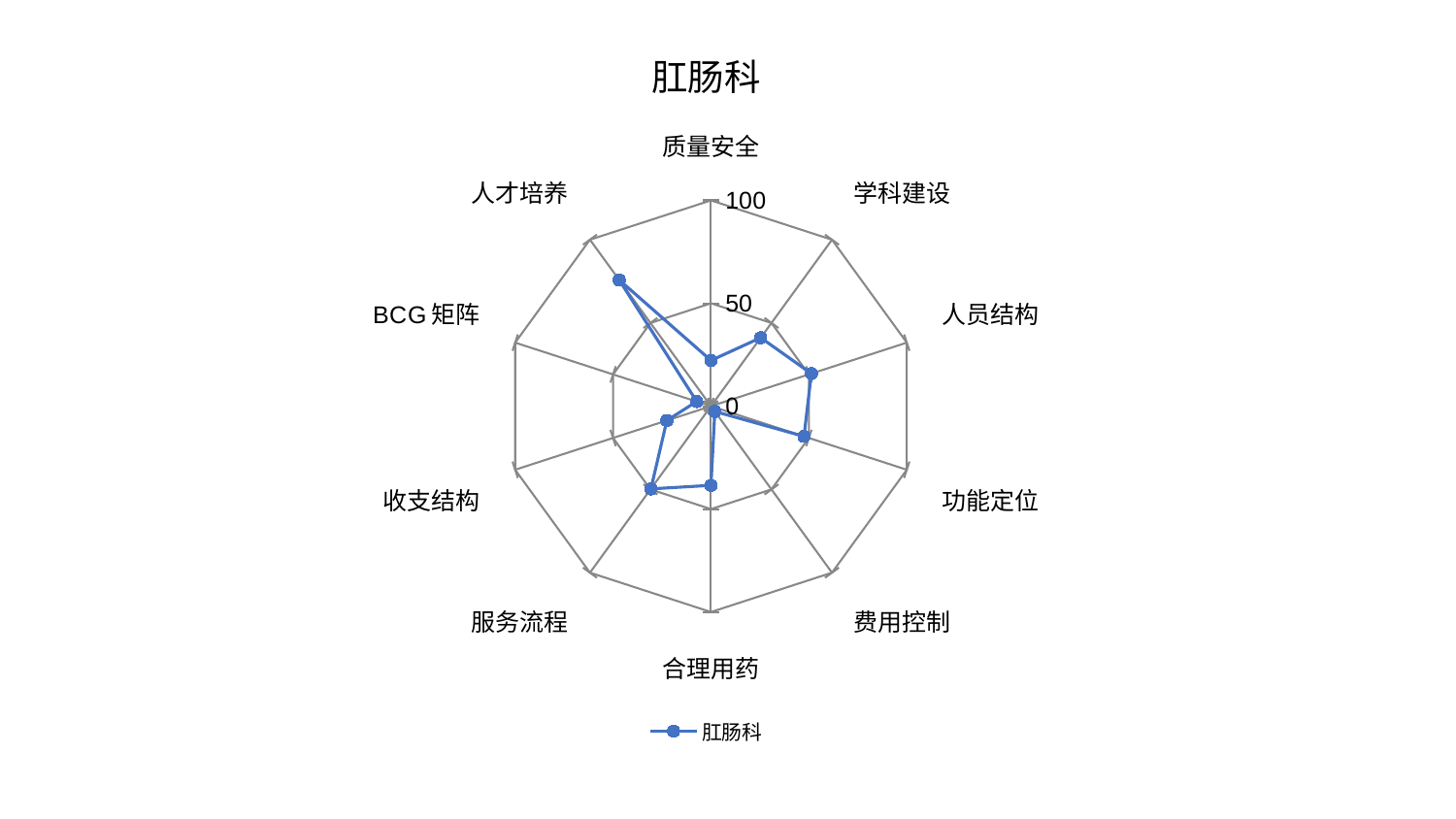

### Chart: 肛肠科

| Category | 肛肠科 |
|---|---|
| 质量安全 | 22.243531659747287 |
| 学科建设 | 41.13914150231422 |
| 人员结构 | 51.274660543102684 |
| 功能定位 | 47.52785148688009 |
| 费用控制 | 3.1984402434398413 |
| 合理用药 | 38.44871731337736 |
| 服务流程 | 49.66738336935128 |
| 收支结构 | 22.55869909999765 |
| BCG矩阵 | 7.308789530693184 |
| 人才培养 | 75.83685414687592 |
117